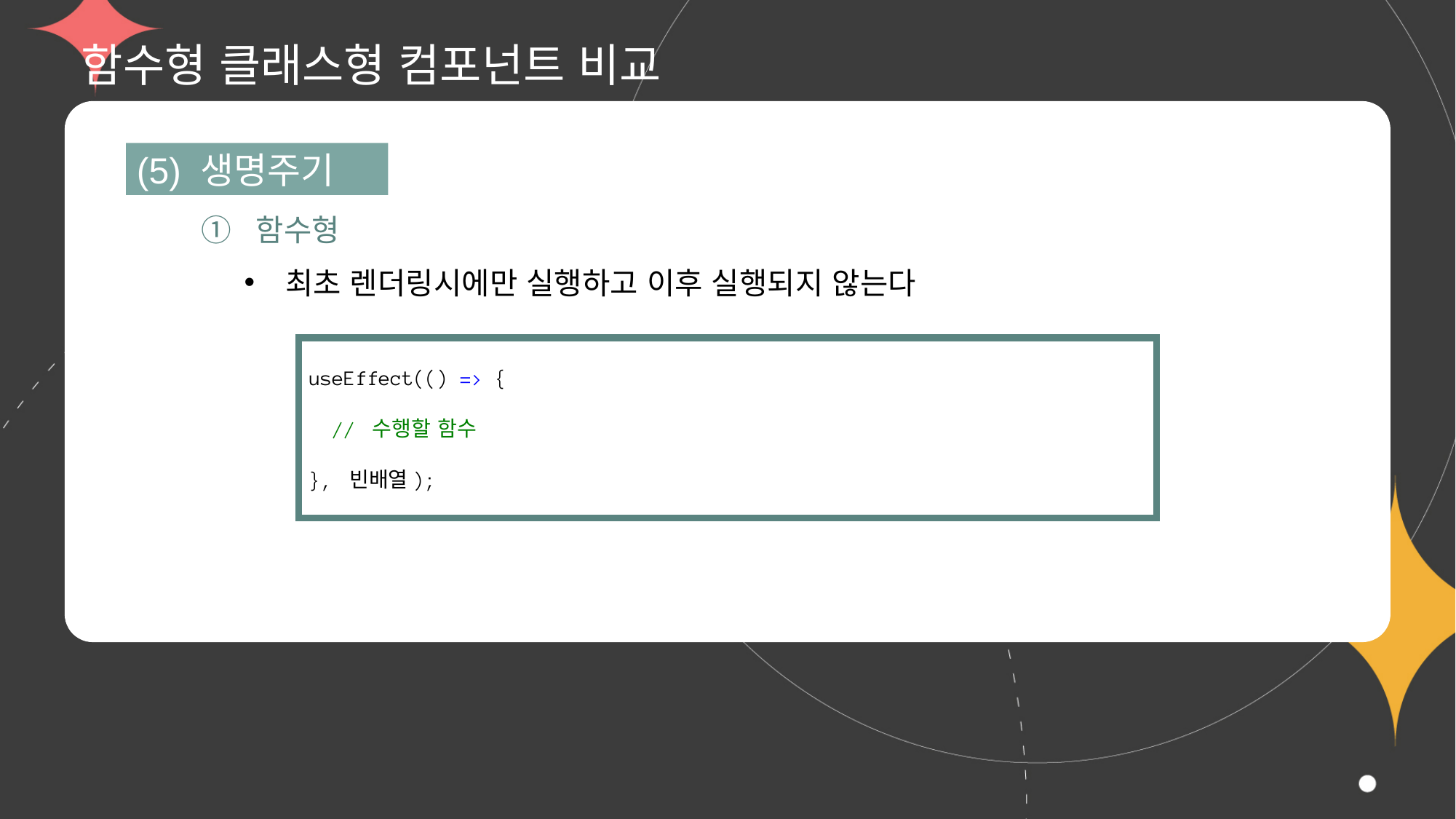

# 함수형 클래스형 컴포넌트 비교
(5) 생명주기
①  함수형
최초 렌더링시에만 실행하고 이후 실행되지 않는다
useEffect(() => {

  // 수행할 함수

}, 빈배열);